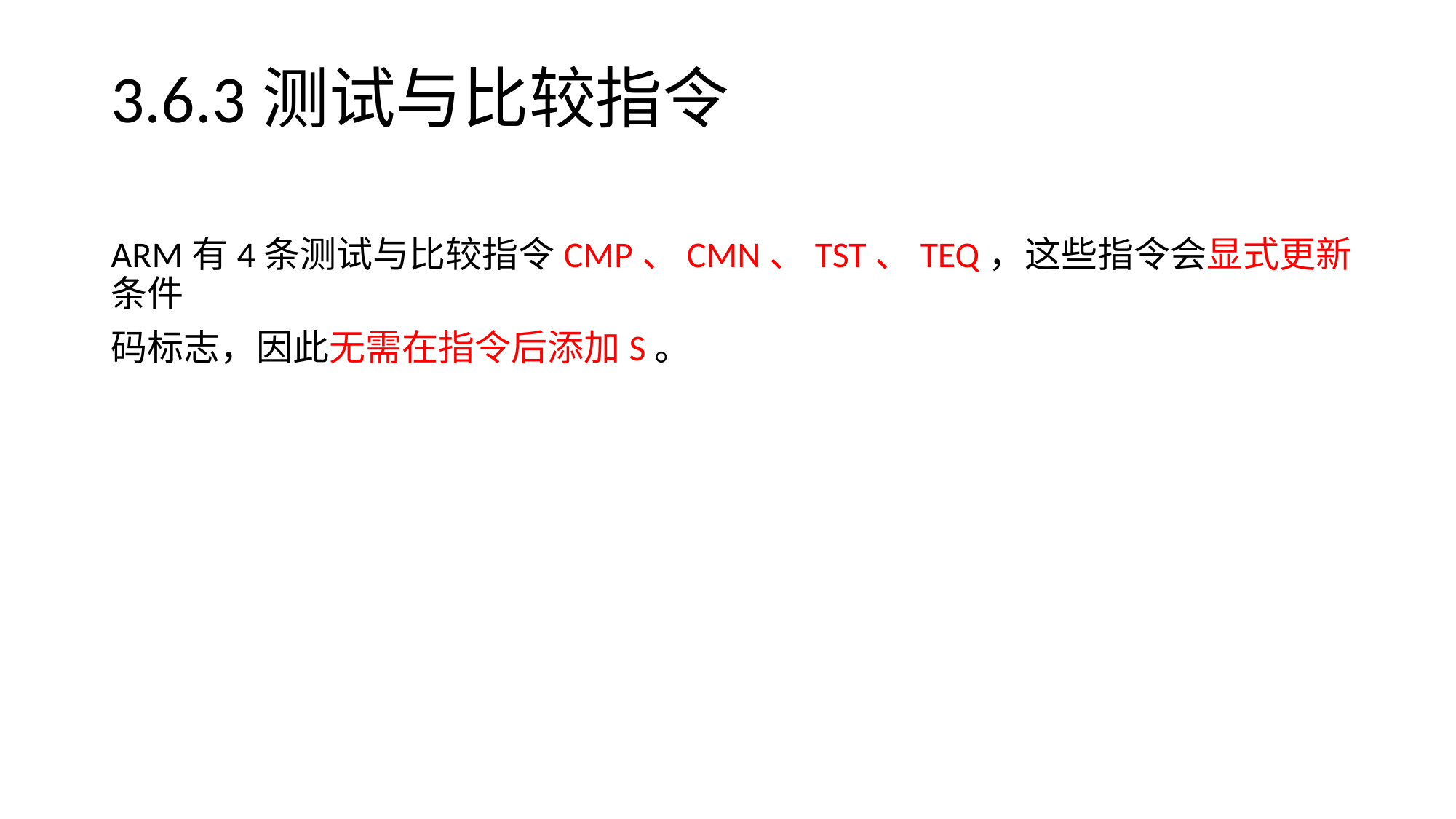

# 3.6.3测试与比较指令

ARM有4条测试与比较指令CMP、CMN、TST、TEQ，这些指令会显式更新条件
码标志，因此无需在指令后添加S。